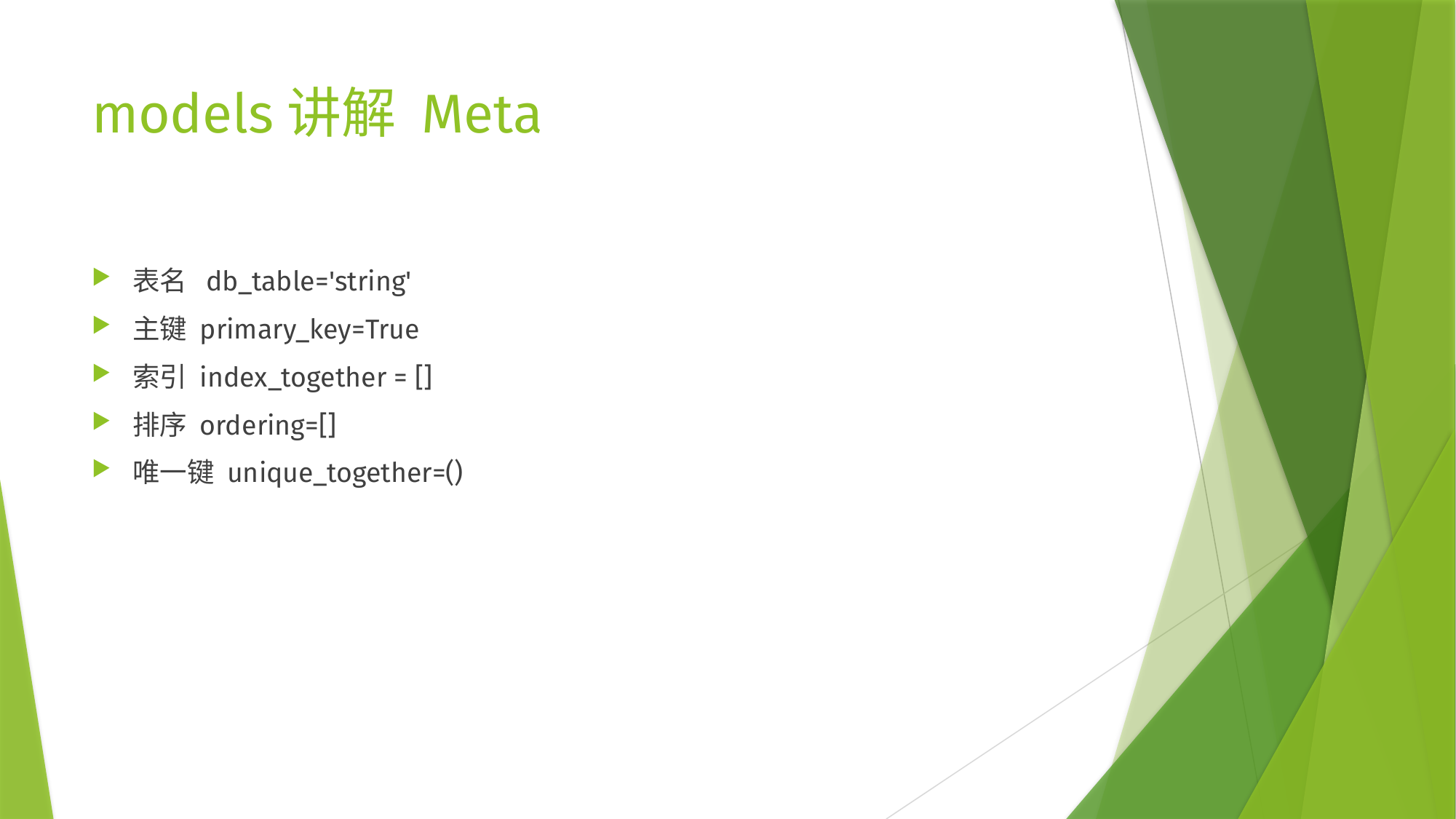

# models讲解 Meta
表名  db_table='string'
主键 primary_key=True
索引 index_together = []
排序 ordering=[]
唯一键 unique_together=()